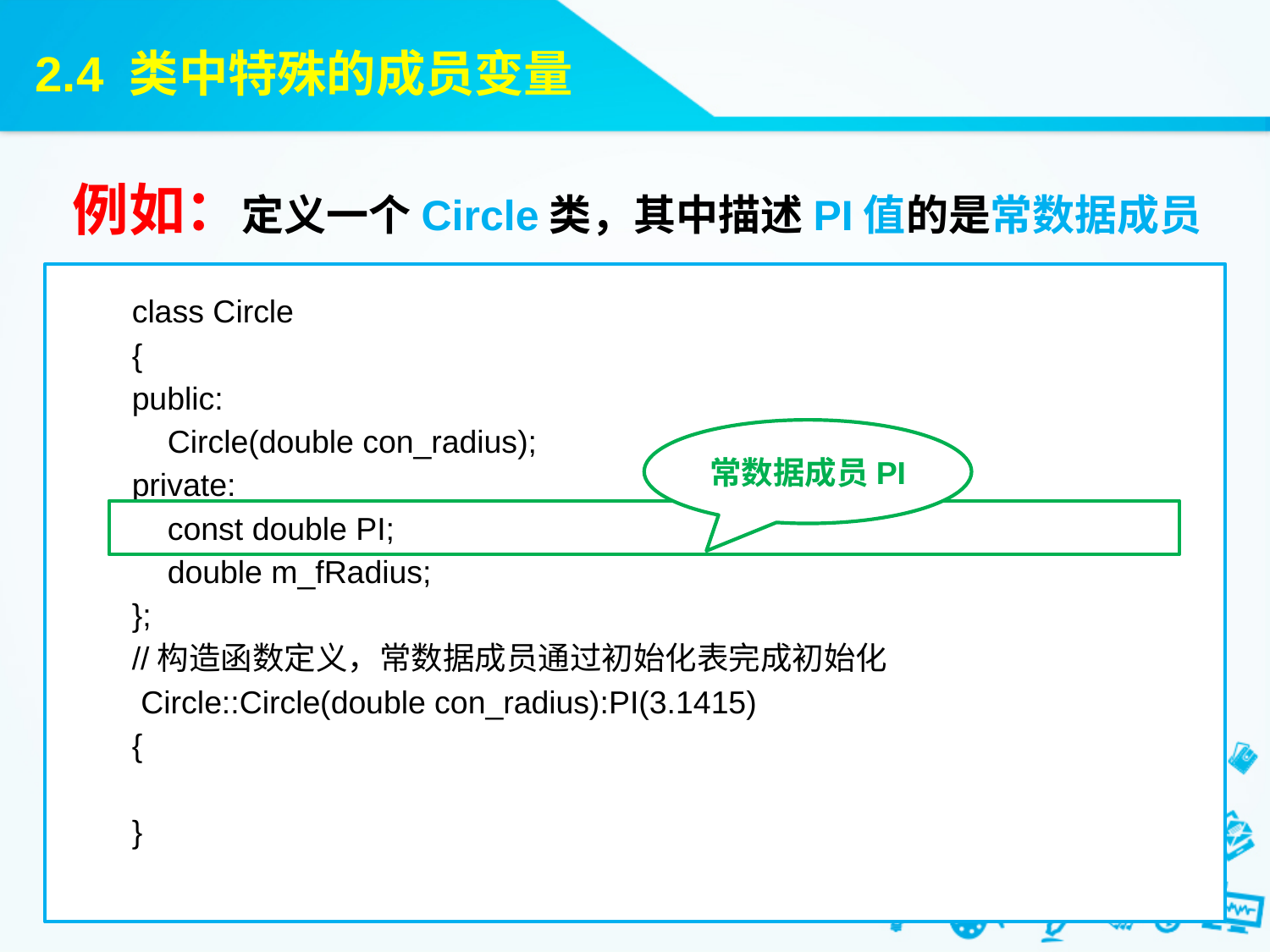

2.4 类中特殊的成员变量
例如：定义一个Circle类，其中描述PI值的是常数据成员

class Circle
{
public:
    Circle(double con_radius);
private:
    const double PI;
    double m_fRadius;
};
//构造函数定义，常数据成员通过初始化表完成初始化
 Circle::Circle(double con_radius):PI(3.1415)
{

}
常数据成员PI